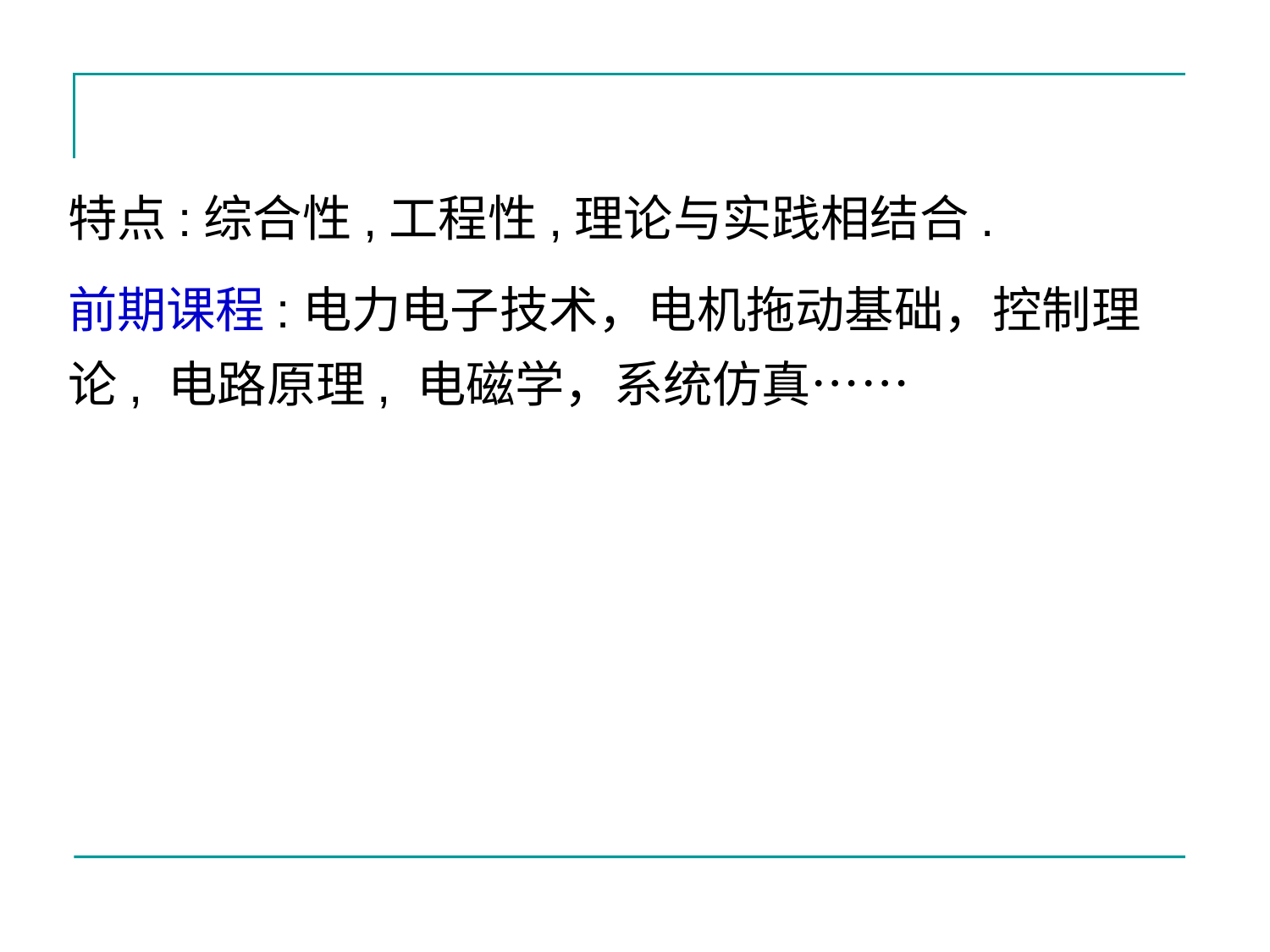

特点:综合性,工程性,理论与实践相结合.
前期课程:电力电子技术，电机拖动基础，控制理论, 电路原理, 电磁学，系统仿真……